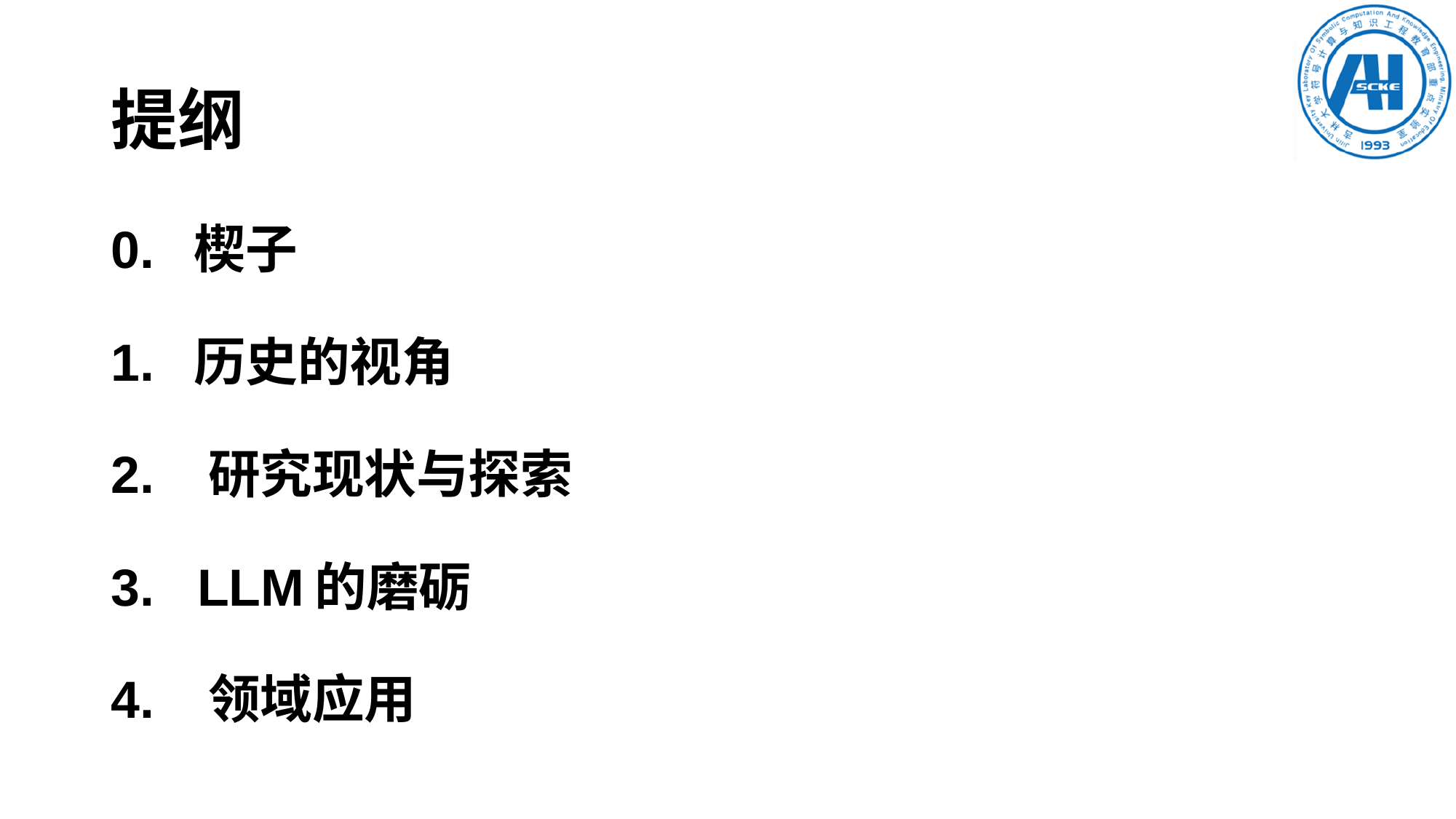

# 提纲
0.  楔子

1.  历史的视角

2.   研究现状与探索

3.   LLM的磨砺

4.   领域应用